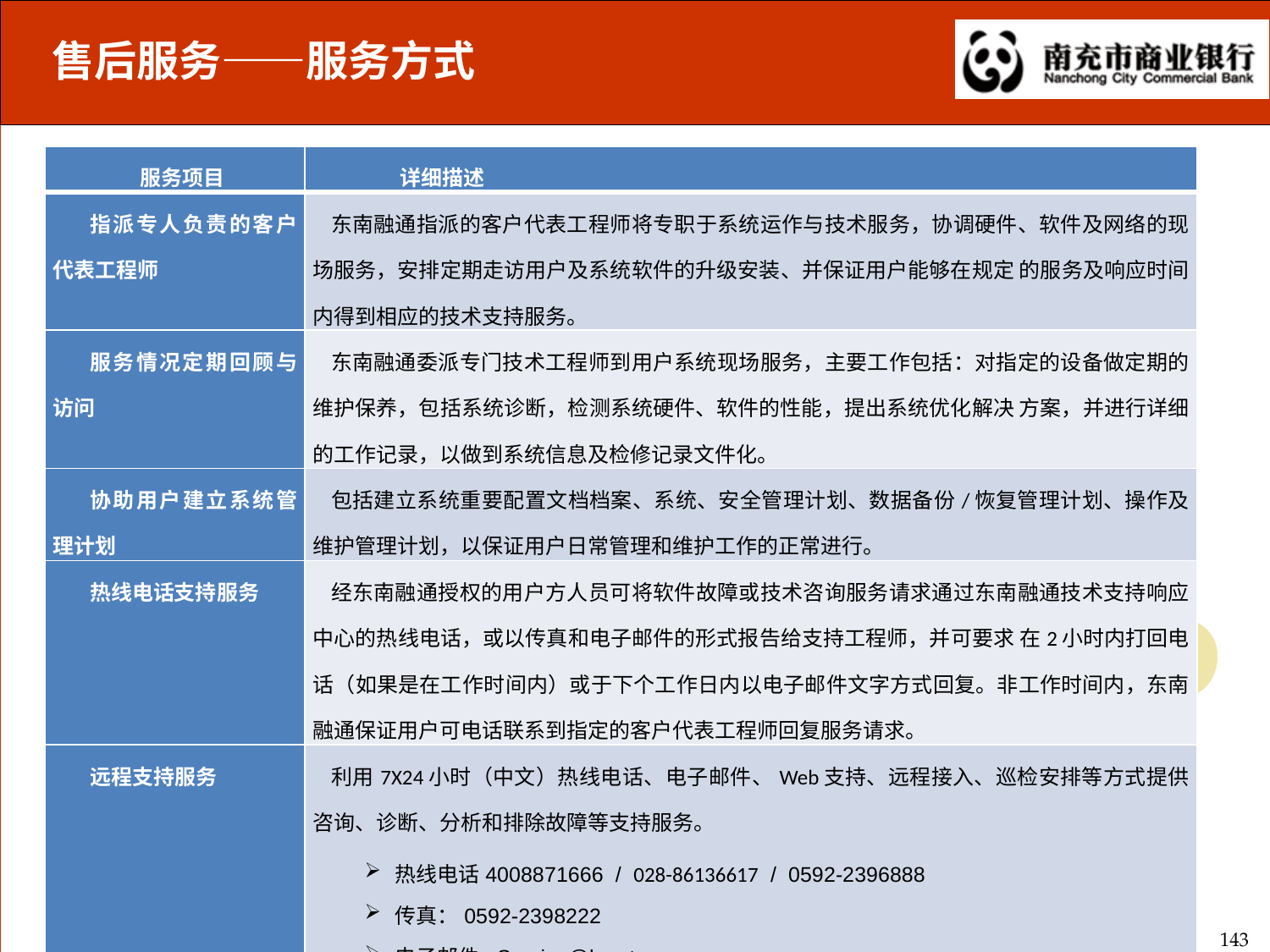

售后服务——服务方式
| 服务项目 | 详细描述 |
| --- | --- |
| 指派专人负责的客户代表工程师 | 东南融通指派的客户代表工程师将专职于系统运作与技术服务，协调硬件、软件及网络的现场服务，安排定期走访用户及系统软件的升级安装、并保证用户能够在规定 的服务及响应时间内得到相应的技术支持服务。 |
| 服务情况定期回顾与访问 | 东南融通委派专门技术工程师到用户系统现场服务，主要工作包括：对指定的设备做定期的维护保养，包括系统诊断，检测系统硬件、软件的性能，提出系统优化解决 方案，并进行详细的工作记录，以做到系统信息及检修记录文件化。 |
| 协助用户建立系统管理计划 | 包括建立系统重要配置文档档案、系统、安全管理计划、数据备份/恢复管理计划、操作及维护管理计划，以保证用户日常管理和维护工作的正常进行。 |
| 热线电话支持服务 | 经东南融通授权的用户方人员可将软件故障或技术咨询服务请求通过东南融通技术支持响应中心的热线电话，或以传真和电子邮件的形式报告给支持工程师，并可要求 在2小时内打回电话（如果是在工作时间内）或于下个工作日内以电子邮件文字方式回复。非工作时间内，东南融通保证用户可电话联系到指定的客户代表工程师回复服务请求。 |
| 远程支持服务 | 利用7X24小时（中文）热线电话、电子邮件、Web支持、远程接入、巡检安排等方式提供咨询、诊断、分析和排除故障等支持服务。 热线电话4008871666 / 028-86136617 / 0592-2396888 传真：0592-2398222 电子邮件: Service@longtop.com Web支持: http://www.longtop.com远程接入 系统实施后，东南融通提供责任工程师的联系方式，保证24小时响应。 |
143
143